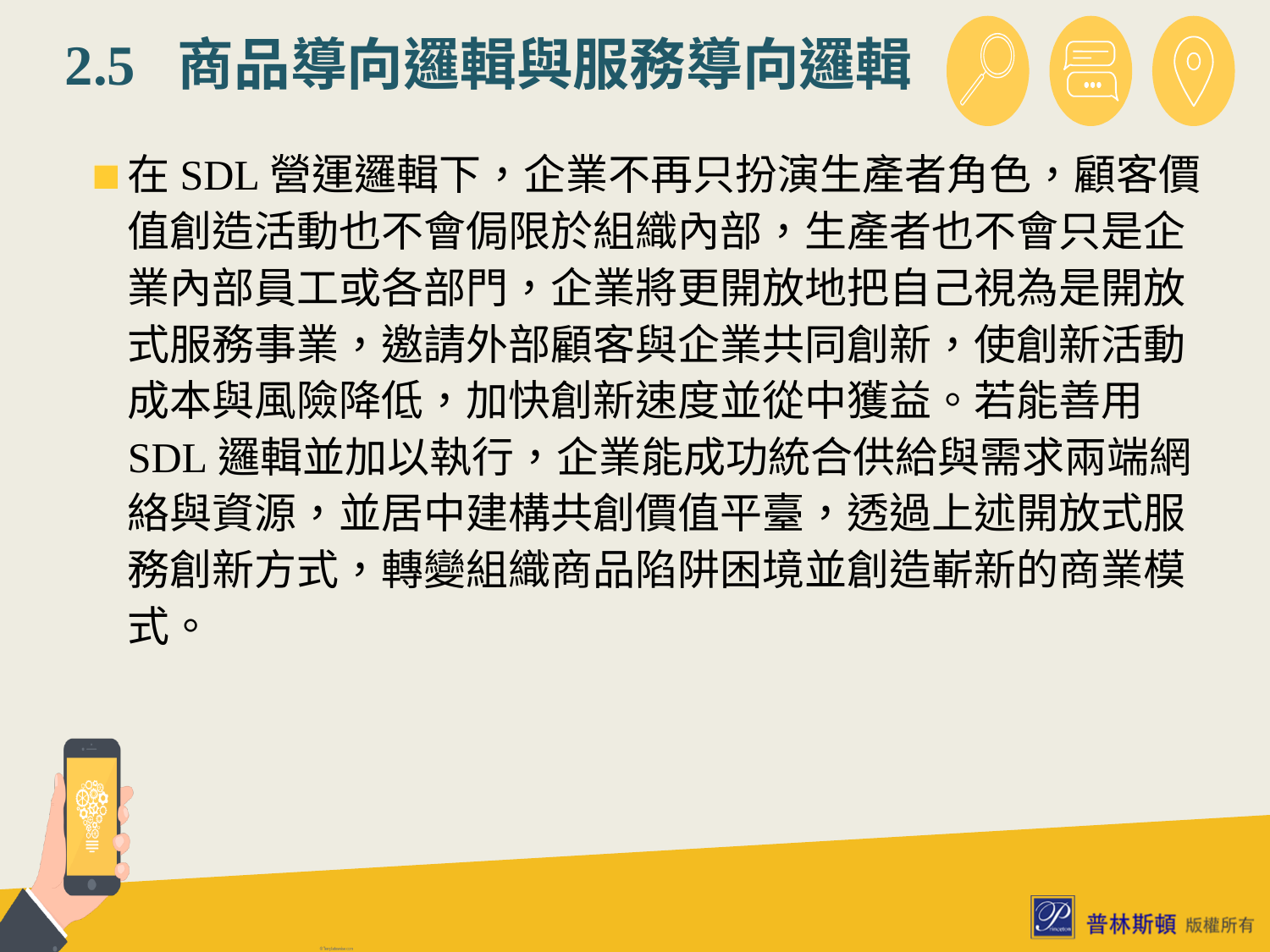

# 2.5  商品導向邏輯與服務導向邏輯
在SDL營運邏輯下，企業不再只扮演生產者角色，顧客價值創造活動也不會侷限於組織內部，生產者也不會只是企業內部員工或各部門，企業將更開放地把自己視為是開放式服務事業，邀請外部顧客與企業共同創新，使創新活動成本與風險降低，加快創新速度並從中獲益。若能善用SDL邏輯並加以執行，企業能成功統合供給與需求兩端網絡與資源，並居中建構共創價值平臺，透過上述開放式服務創新方式，轉變組織商品陷阱困境並創造嶄新的商業模式。